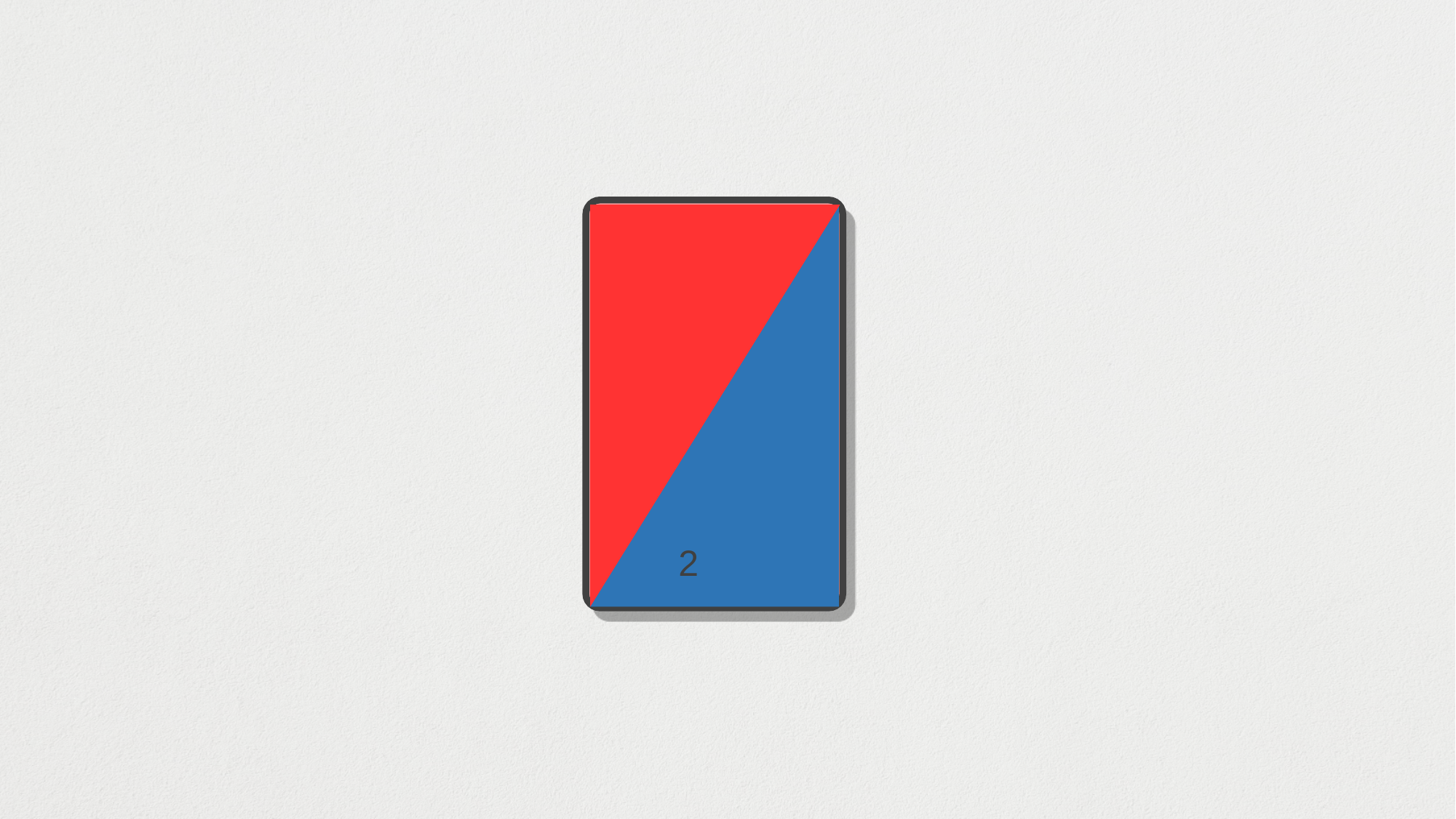

두번째

연도별 카카오 열매
선호 변화
2Goal